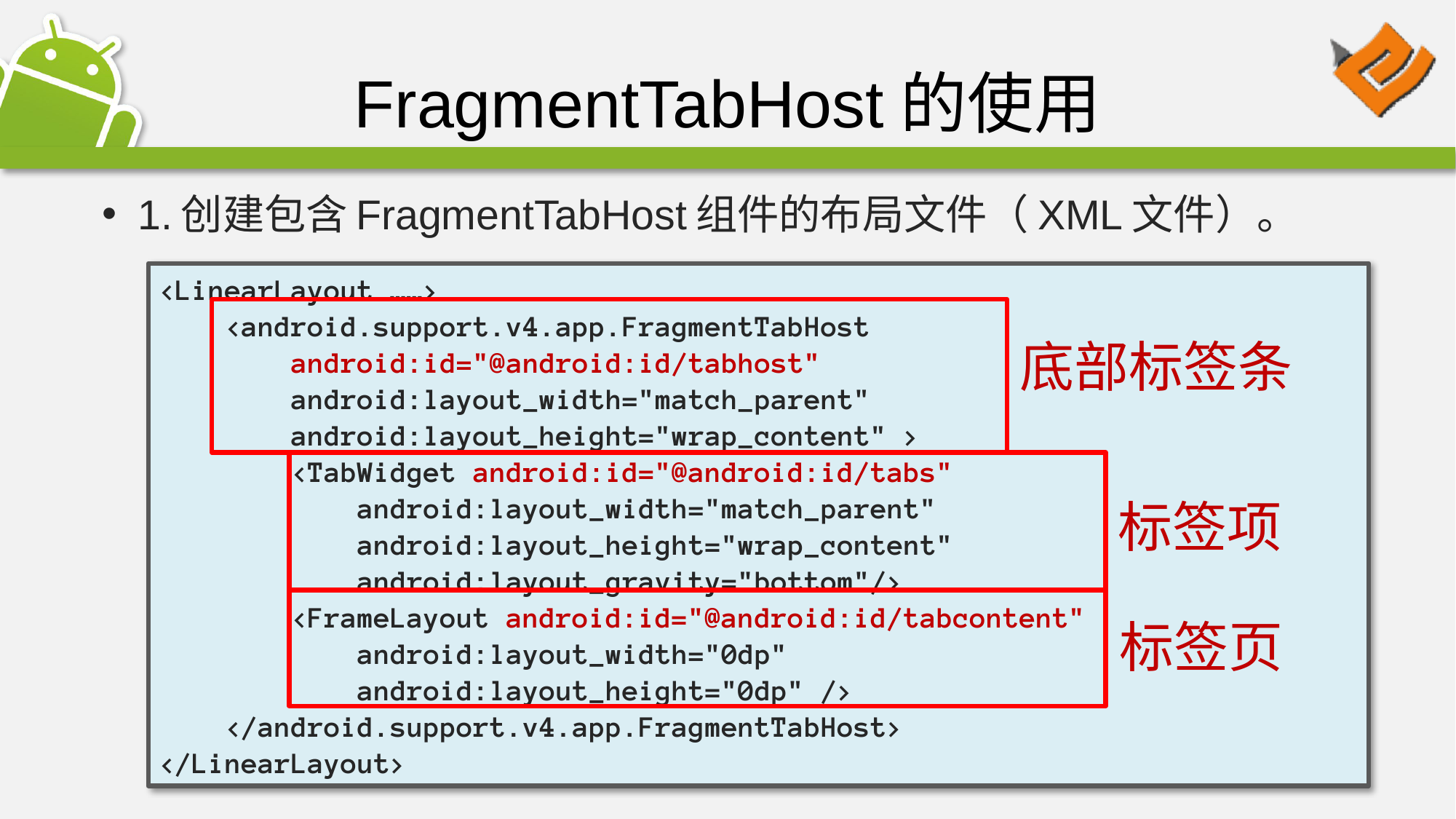

# FragmentTabHost的使用
1.创建包含FragmentTabHost组件的布局文件（XML文件）。
<LinearLayout ……>
    <android.support.v4.app.FragmentTabHost
        android:id="@android:id/tabhost"
        android:layout_width="match_parent"
        android:layout_height="wrap_content" >
        <TabWidget android:id="@android:id/tabs"
            android:layout_width="match_parent"
            android:layout_height="wrap_content"
            android:layout_gravity="bottom"/>
        <FrameLayout android:id="@android:id/tabcontent"
            android:layout_width="0dp"
            android:layout_height="0dp" />
    </android.support.v4.app.FragmentTabHost>
</LinearLayout>

底部标签条

标签项

标签页